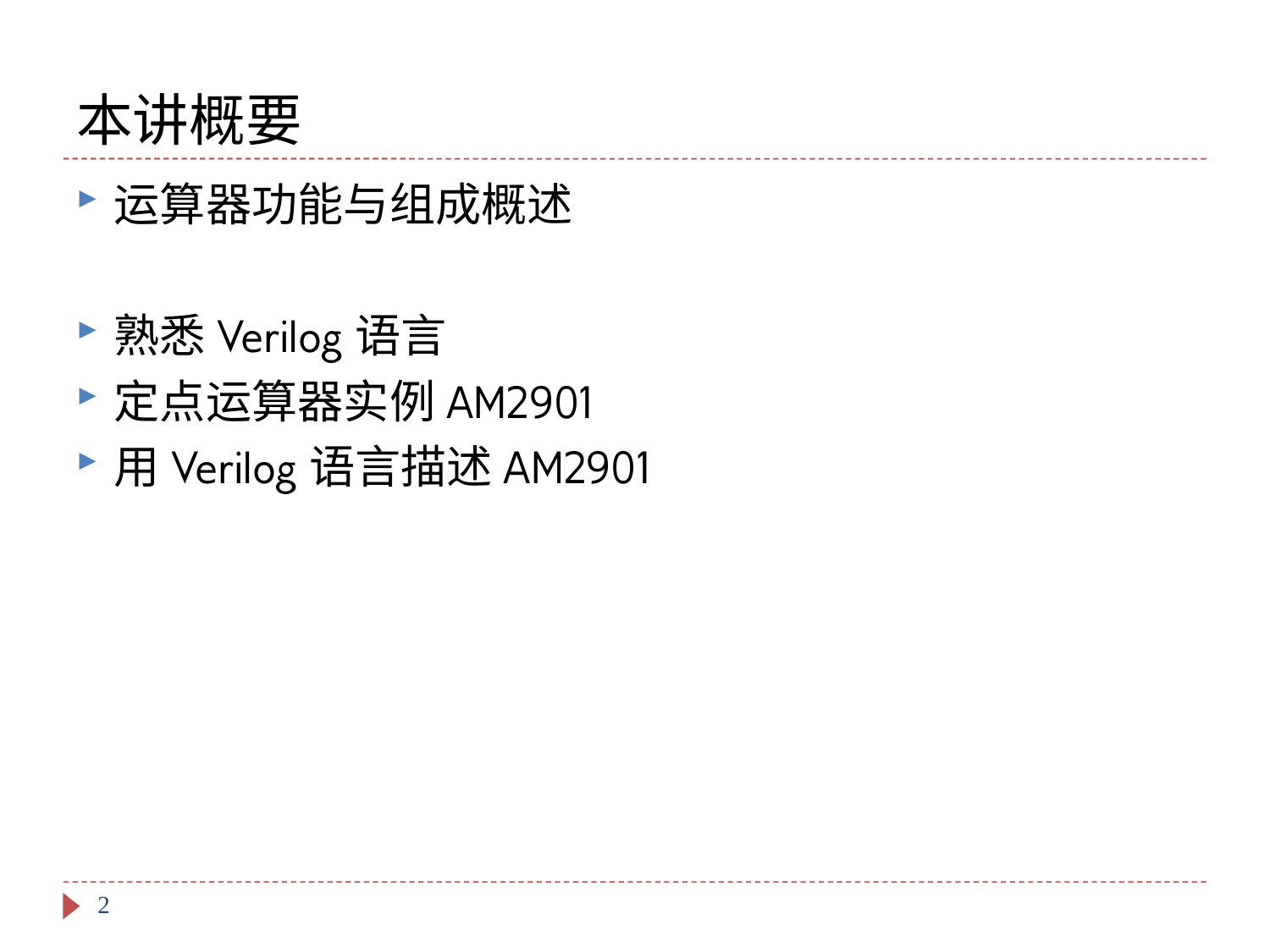

# 本讲概要
运算器功能与组成概述

熟悉Verilog语言
定点运算器实例AM2901
用Verilog语言描述AM2901
2